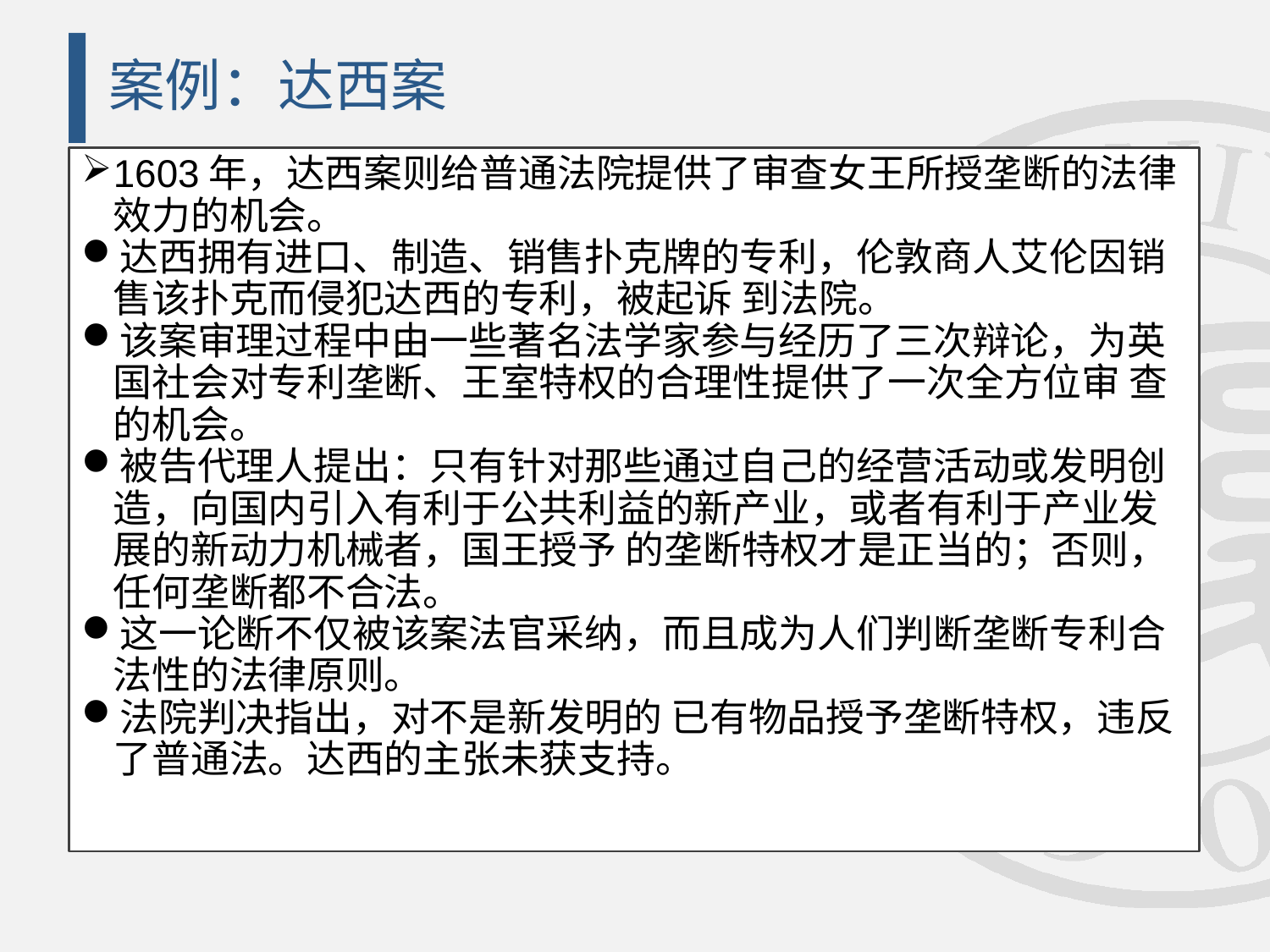

# 案例：达西案
1603年，达西案则给普通法院提供了审查女王所授垄断的法律效力的机会。
达西拥有进口、制造、销售扑克牌的专利，伦敦商人艾伦因销售该扑克而侵犯达西的专利，被起诉 到法院。
该案审理过程中由一些著名法学家参与经历了三次辩论，为英国社会对专利垄断、王室特权的合理性提供了一次全方位审 查的机会。
被告代理人提出：只有针对那些通过自己的经营活动或发明创造，向国内引入有利于公共利益的新产业，或者有利于产业发展的新动力机械者，国王授予 的垄断特权才是正当的；否则，任何垄断都不合法。
这一论断不仅被该案法官采纳，而且成为人们判断垄断专利合法性的法律原则。
法院判决指出，对不是新发明的 已有物品授予垄断特权，违反了普通法。达西的主张未获支持。